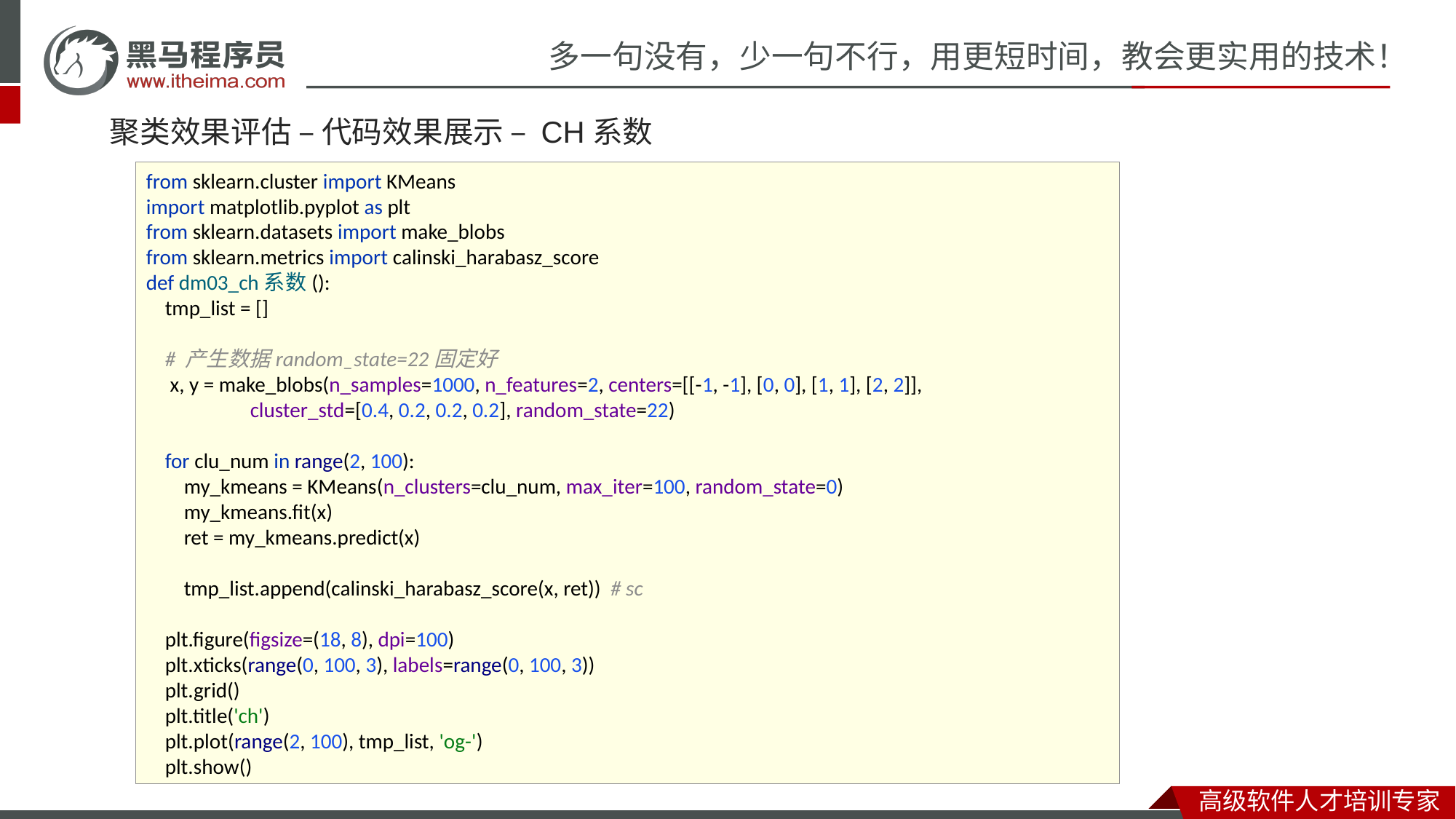

# 聚类效果评估 – 代码效果展示 – CH系数
from sklearn.cluster import KMeans
import matplotlib.pyplot as plt
from sklearn.datasets import make_blobs
from sklearn.metrics import calinski_harabasz_score
def dm03_ch系数():
    tmp_list = []
    # 产生数据random_state=22固定好
    x, y = make_blobs(n_samples=1000, n_features=2, centers=[[-1, -1], [0, 0], [1, 1], [2, 2]],
                      cluster_std=[0.4, 0.2, 0.2, 0.2], random_state=22)
    for clu_num in range(2, 100):
        my_kmeans = KMeans(n_clusters=clu_num, max_iter=100, random_state=0)
        my_kmeans.fit(x)
        ret = my_kmeans.predict(x)
        tmp_list.append(calinski_harabasz_score(x, ret))  # sc
    plt.figure(figsize=(18, 8), dpi=100)
    plt.xticks(range(0, 100, 3), labels=range(0, 100, 3))
    plt.grid()
    plt.title('ch')
    plt.plot(range(2, 100), tmp_list, 'og-')
    plt.show()